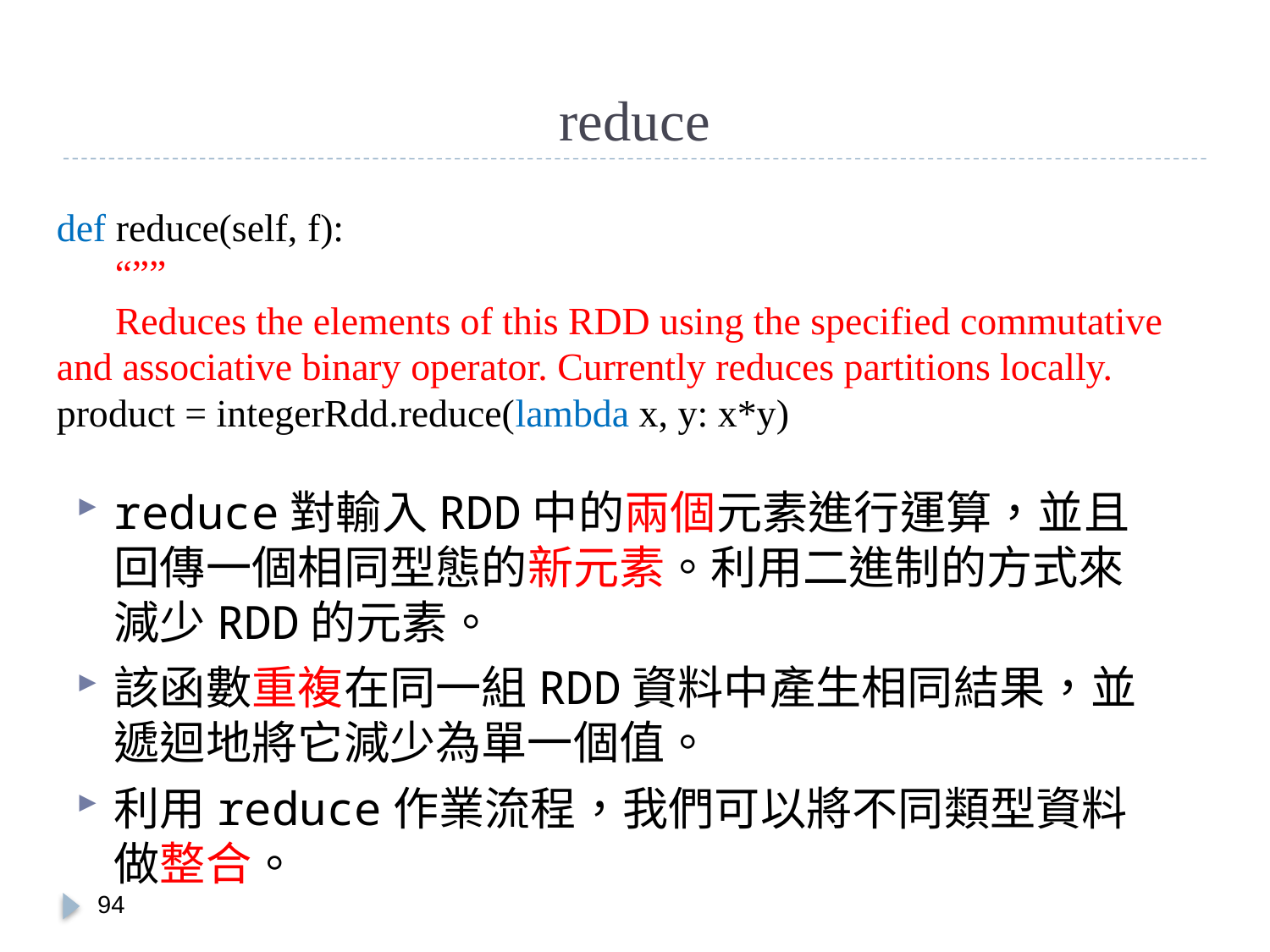

# reduce
def reduce(self, f):
      “””
      Reduces the elements of this RDD using the specified commutative and associative binary operator. Currently reduces partitions locally.
product = integerRdd.reduce(lambda x, y: x*y)

reduce對輸入RDD中的兩個元素進行運算，並且回傳一個相同型態的新元素。利用二進制的方式來減少RDD的元素。
該函數重複在同一組RDD資料中產生相同結果，並遞迴地將它減少為單一個值。
利用reduce作業流程，我們可以將不同類型資料做整合。
94